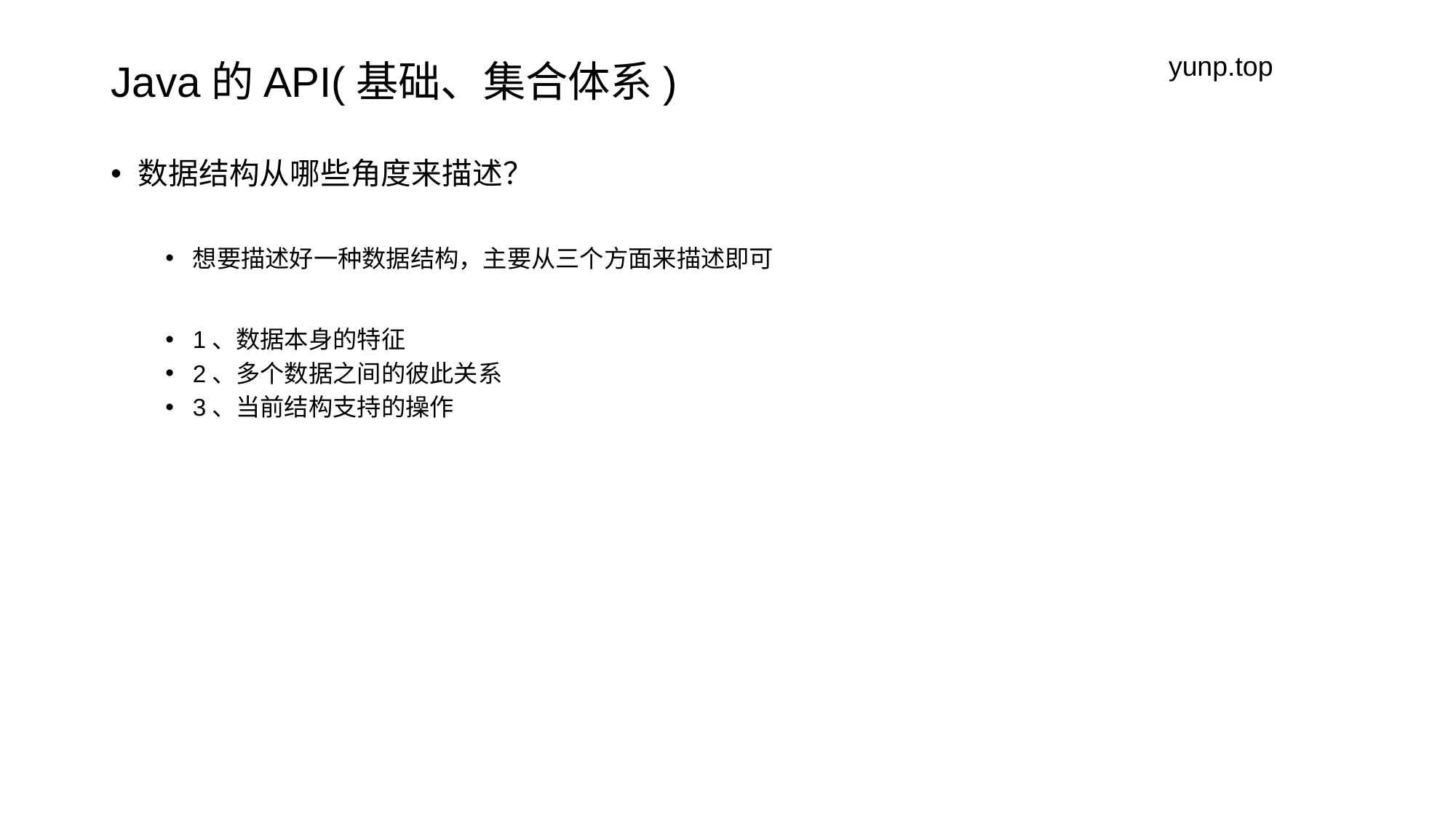

# Java的API(基础、集合体系)
yunp.top
数据结构从哪些角度来描述？

想要描述好一种数据结构，主要从三个方面来描述即可

1、数据本身的特征
2、多个数据之间的彼此关系
3、当前结构支持的操作